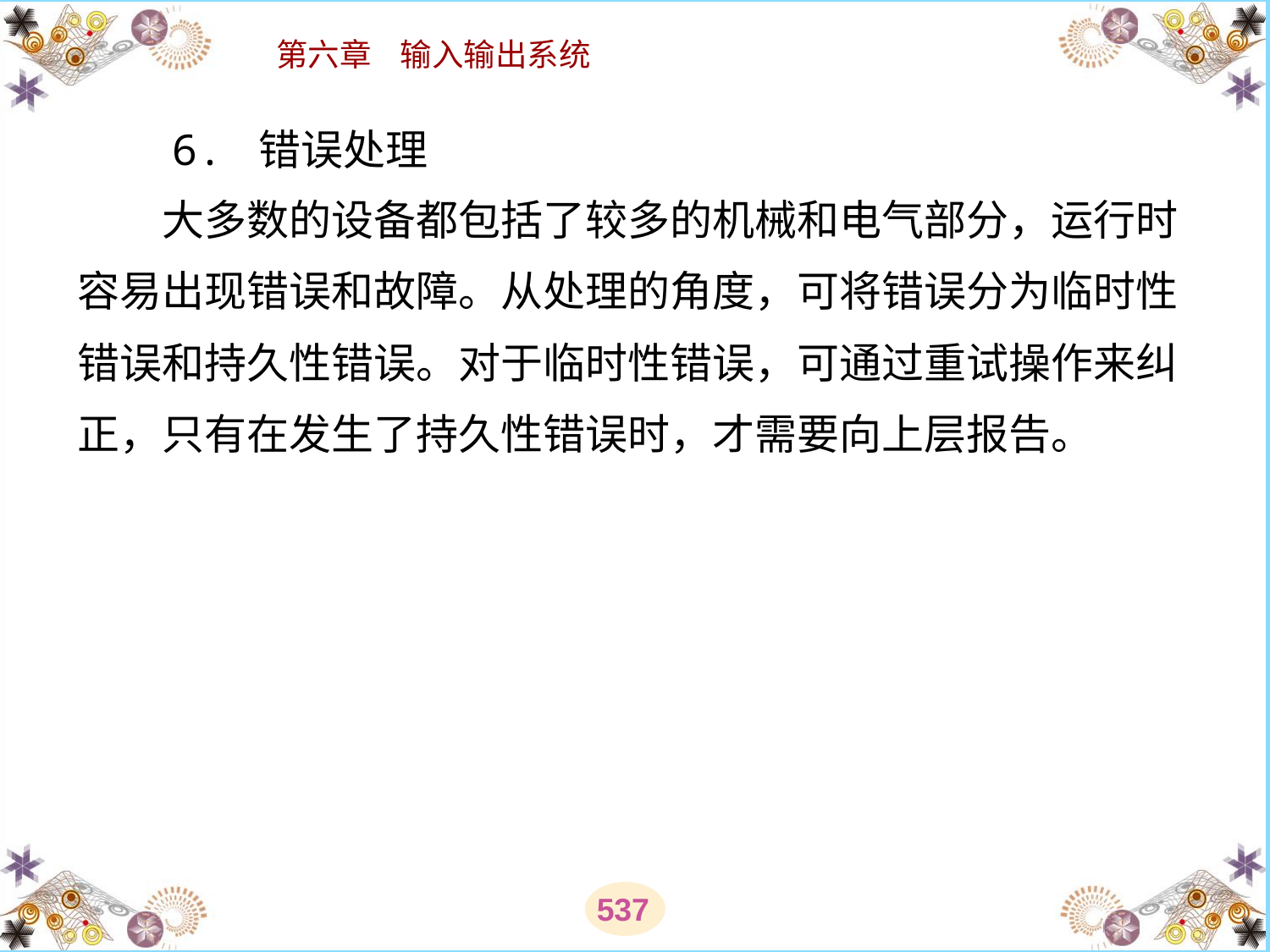

# 6. 错误处理 　　大多数的设备都包括了较多的机械和电气部分，运行时容易出现错误和故障。从处理的角度，可将错误分为临时性错误和持久性错误。对于临时性错误，可通过重试操作来纠正，只有在发生了持久性错误时，才需要向上层报告。